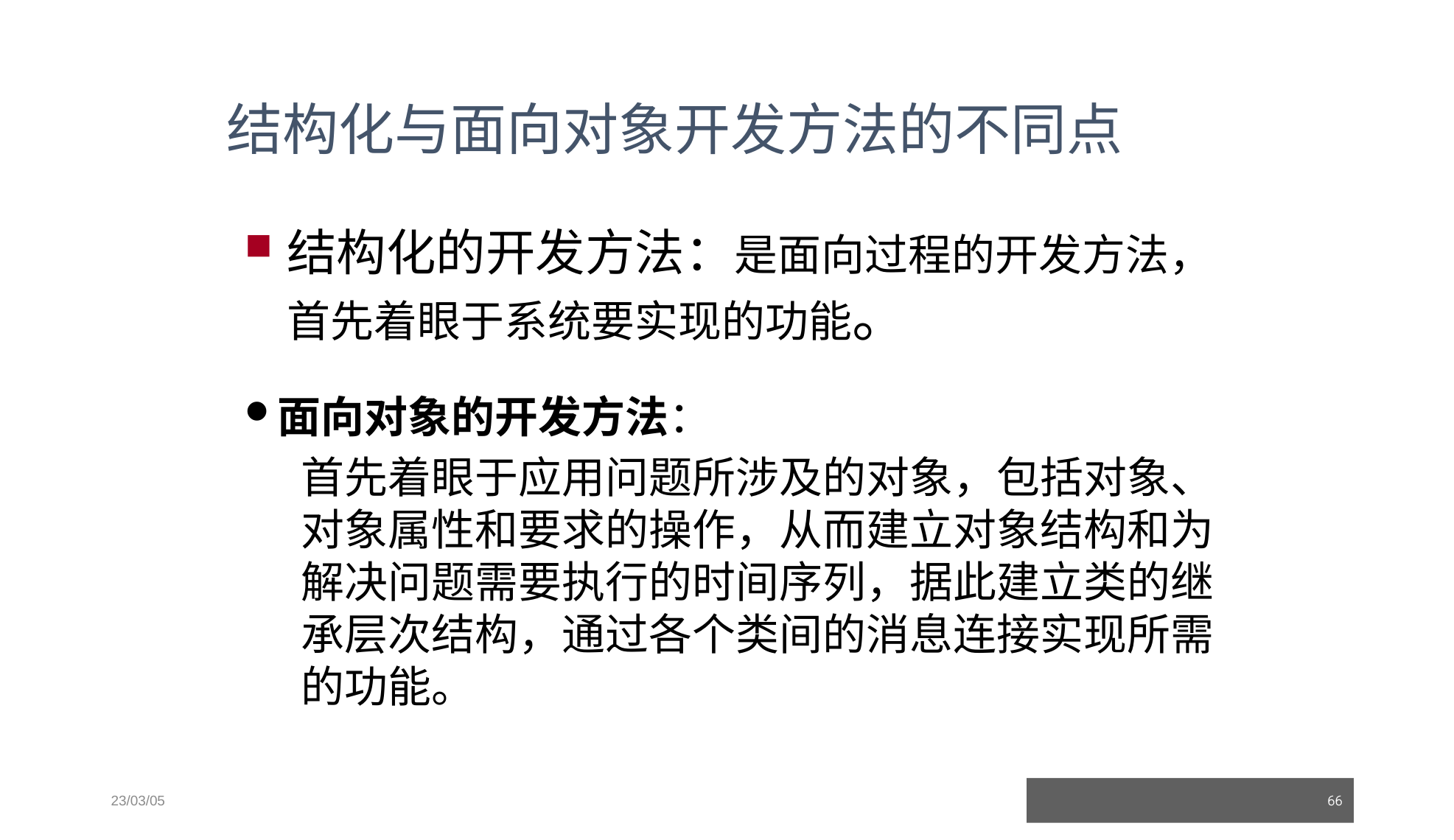

结构化与面向对象开发方法的不同点
结构化的开发方法：是面向过程的开发方法，首先着眼于系统要实现的功能。
面向对象的开发方法：
首先着眼于应用问题所涉及的对象，包括对象、对象属性和要求的操作，从而建立对象结构和为解决问题需要执行的时间序列，据此建立类的继承层次结构，通过各个类间的消息连接实现所需的功能。
23/03/05
66